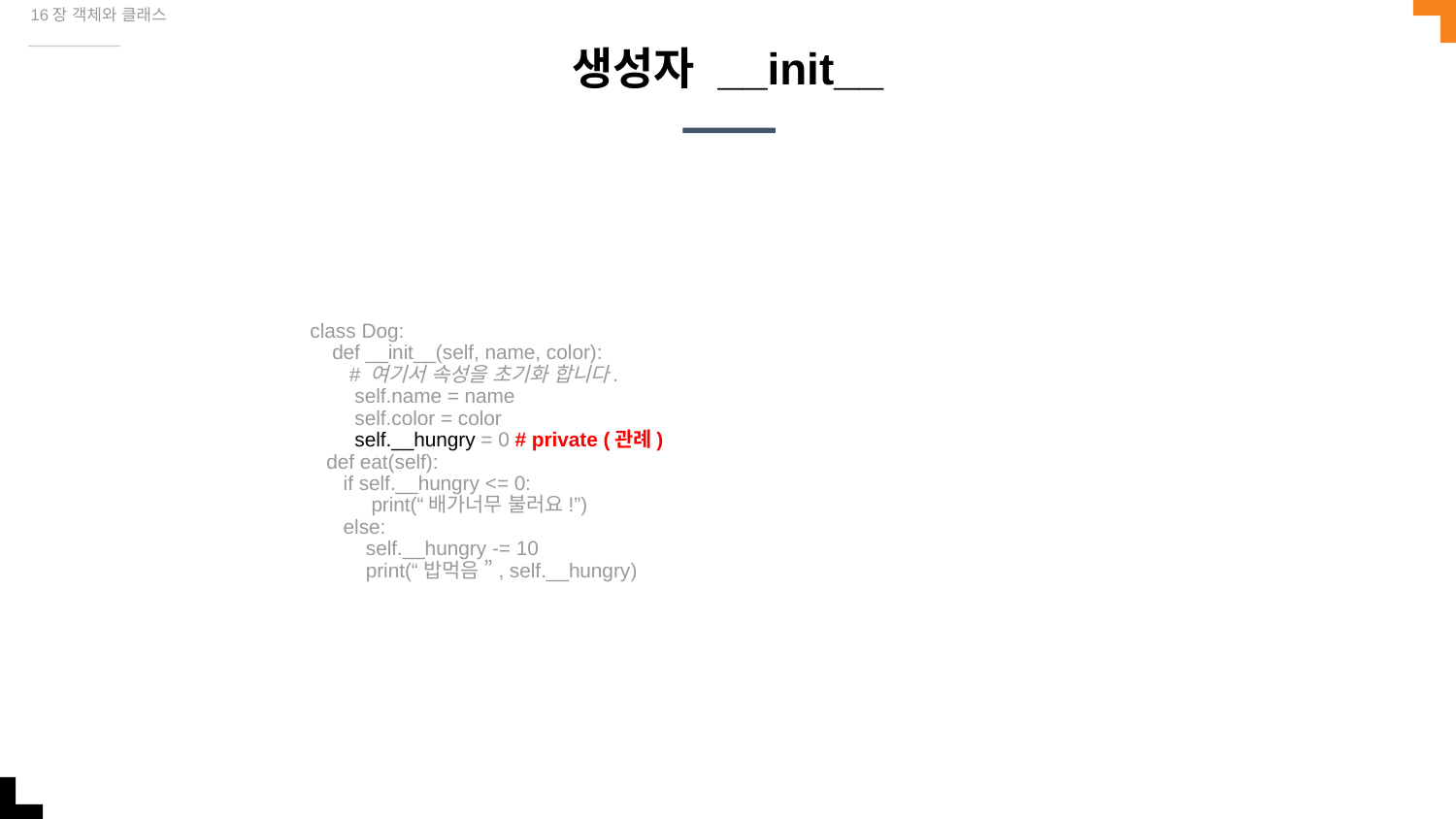

16장 객체와 클래스
# 생성자 __init__
class Dog:
    def __init__(self, name, color):
       # 여기서 속성을 초기화 합니다.
        self.name = name
        self.color = color
        self.__hungry = 0 # private (관례)
   def eat(self):
      if self.__hungry <= 0:
           print(“배가너무 불러요!”)
      else:
          self.__hungry -= 10
          print(“밥먹음 ”, self.__hungry)